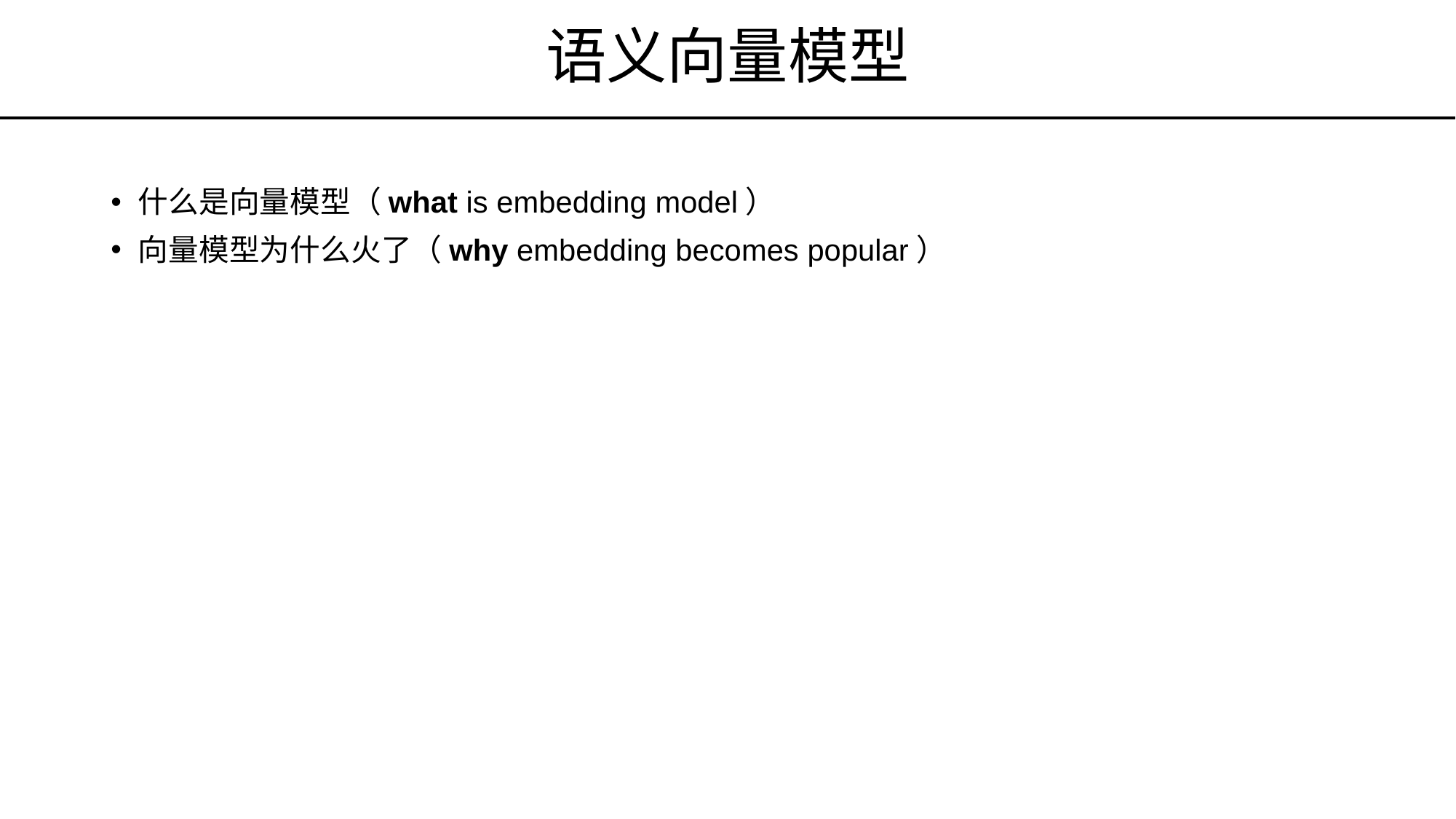

# 语义向量模型
什么是向量模型（what is embedding model）
向量模型为什么火了（why embedding becomes popular）